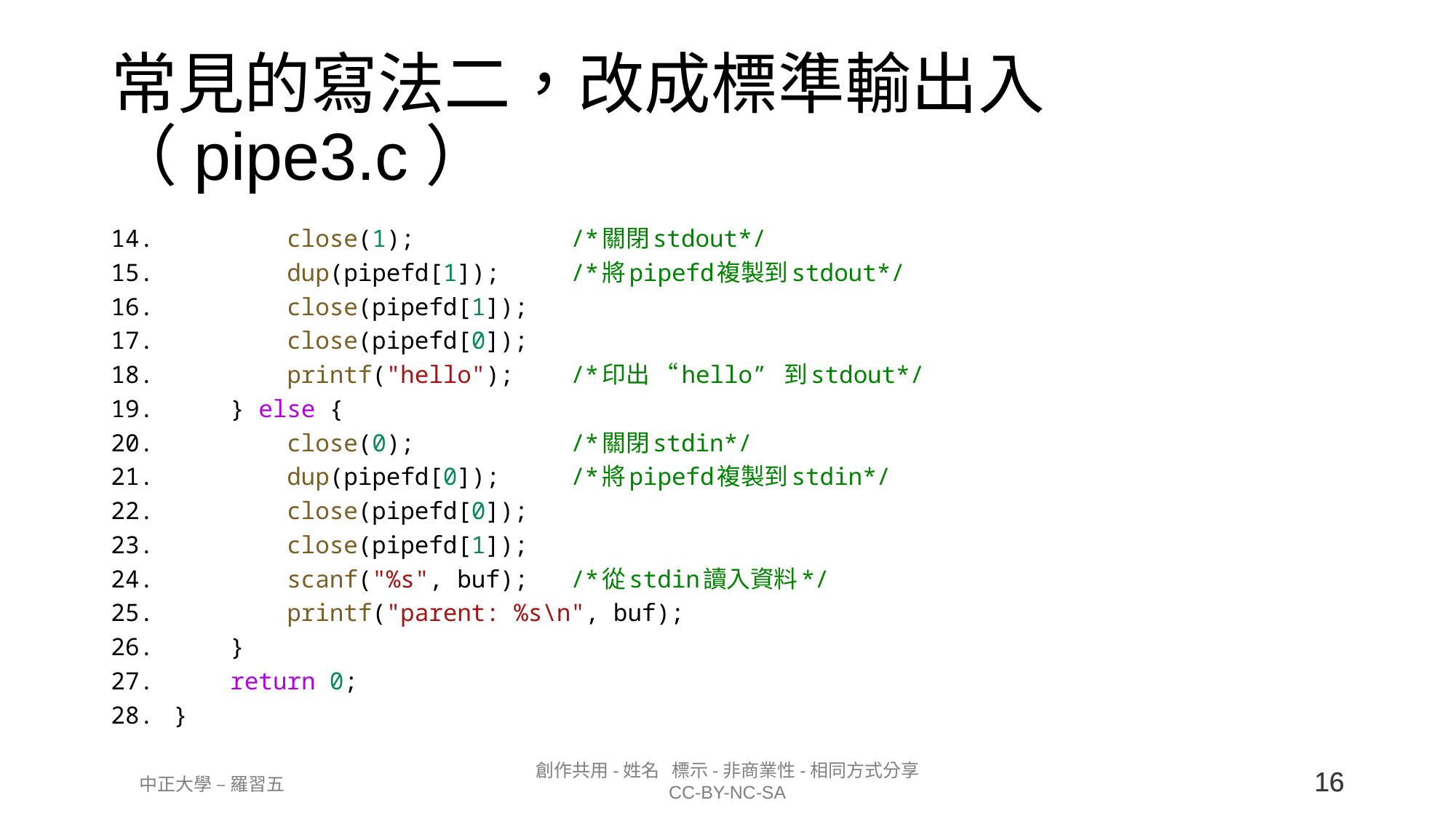

# 常見的寫法二，改成標準輸出入（pipe3.c）
        close(1);           /*關閉stdout*/
        dup(pipefd[1]);     /*將pipefd複製到stdout*/
        close(pipefd[1]);
        close(pipefd[0]);
        printf("hello");    /*印出 “hello” 到stdout*/
    } else {
        close(0);           /*關閉stdin*/
        dup(pipefd[0]);     /*將pipefd複製到stdin*/
        close(pipefd[0]);
        close(pipefd[1]);
        scanf("%s", buf);   /*從stdin讀入資料*/
        printf("parent: %s\n", buf);
    }
    return 0;
}